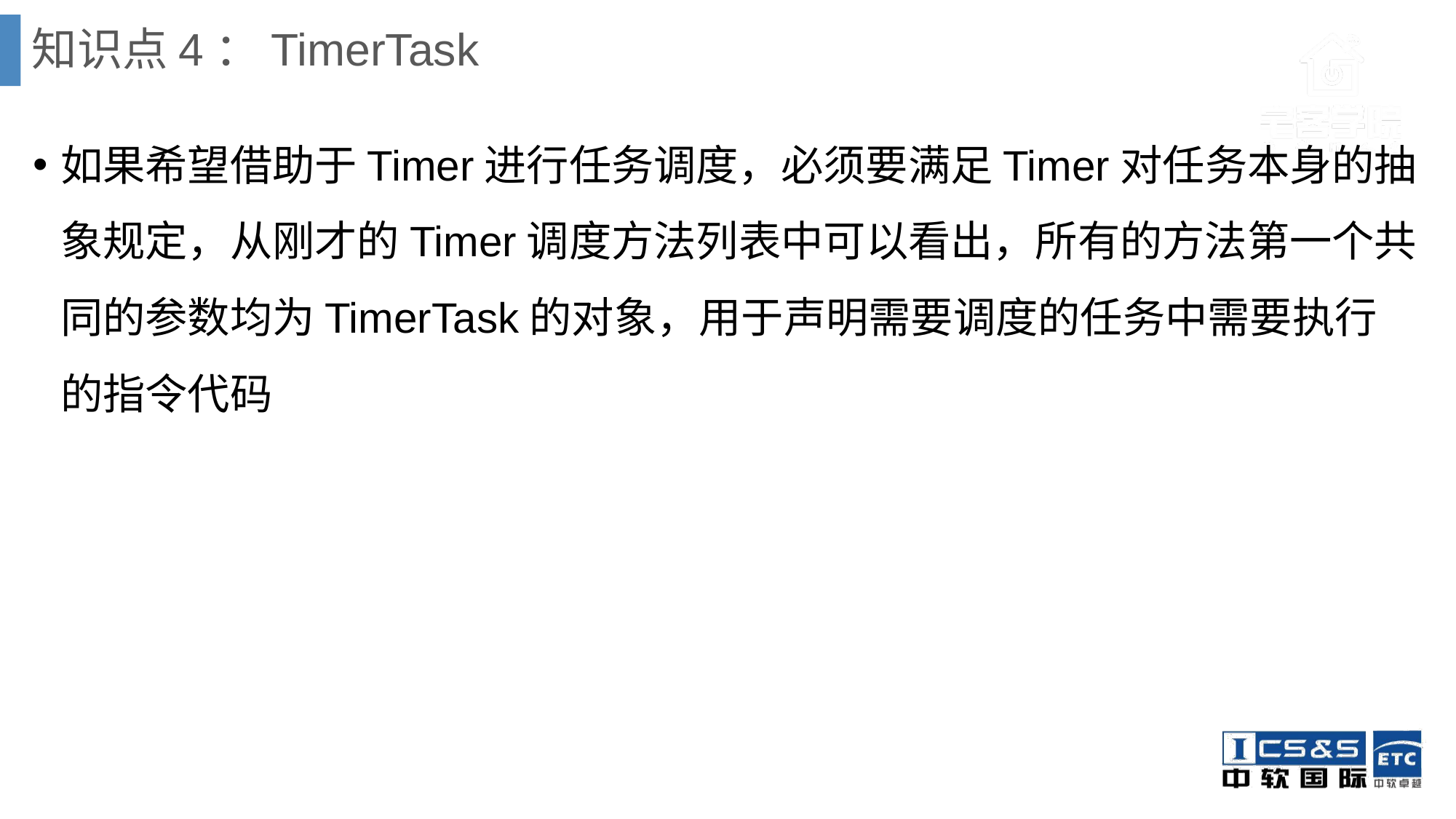

# 知识点4：TimerTask
如果希望借助于Timer进行任务调度，必须要满足Timer对任务本身的抽象规定，从刚才的Timer调度方法列表中可以看出，所有的方法第一个共同的参数均为TimerTask的对象，用于声明需要调度的任务中需要执行的指令代码